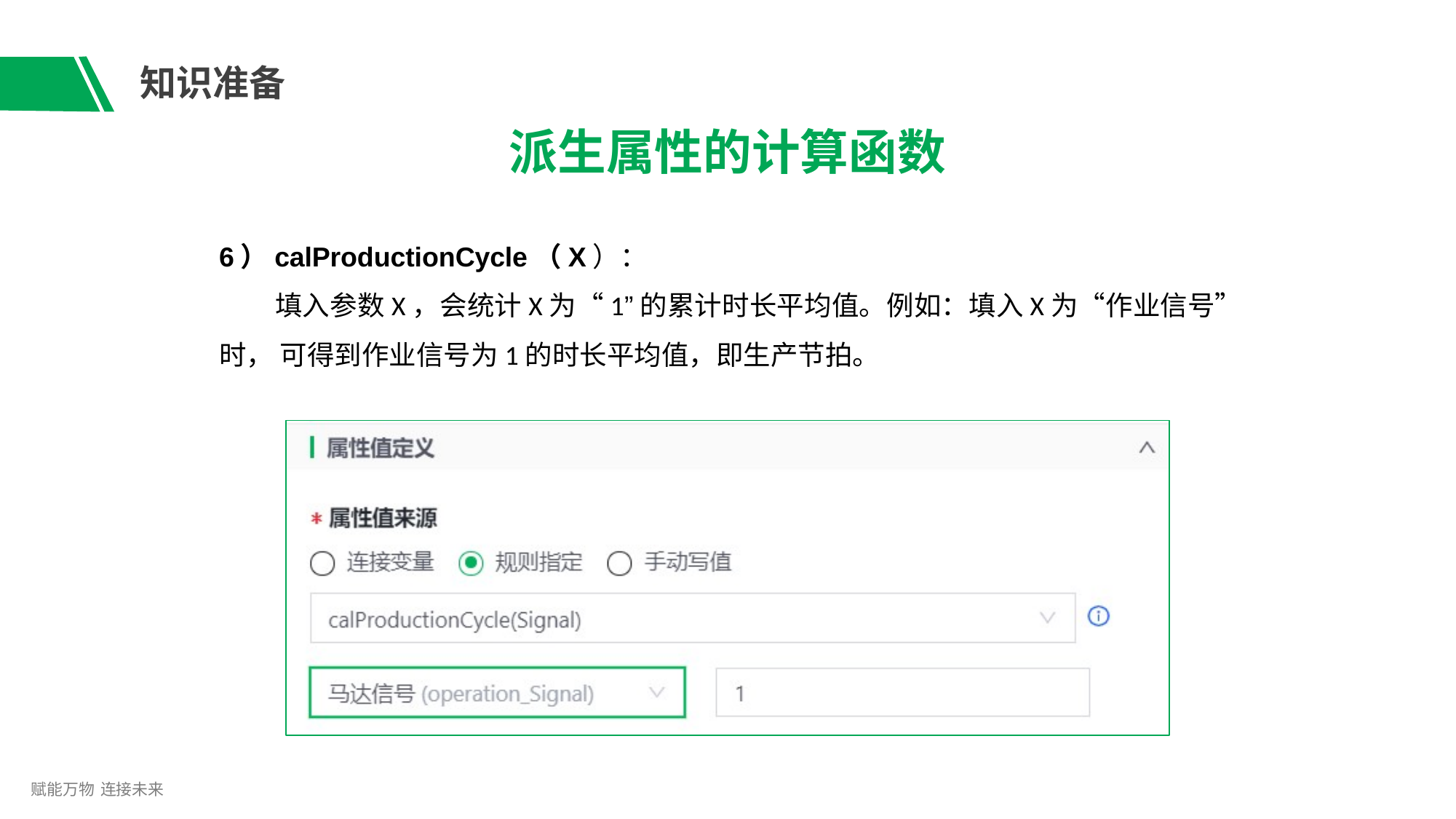

# 知识准备
派生属性的计算函数
6）calProductionCycle（X）：
填入参数X，会统计X为“1”的累计时长平均值。例如：填入X为“作业信号”时， 可得到作业信号为1的时长平均值，即生产节拍。

赋能万物 连接未来